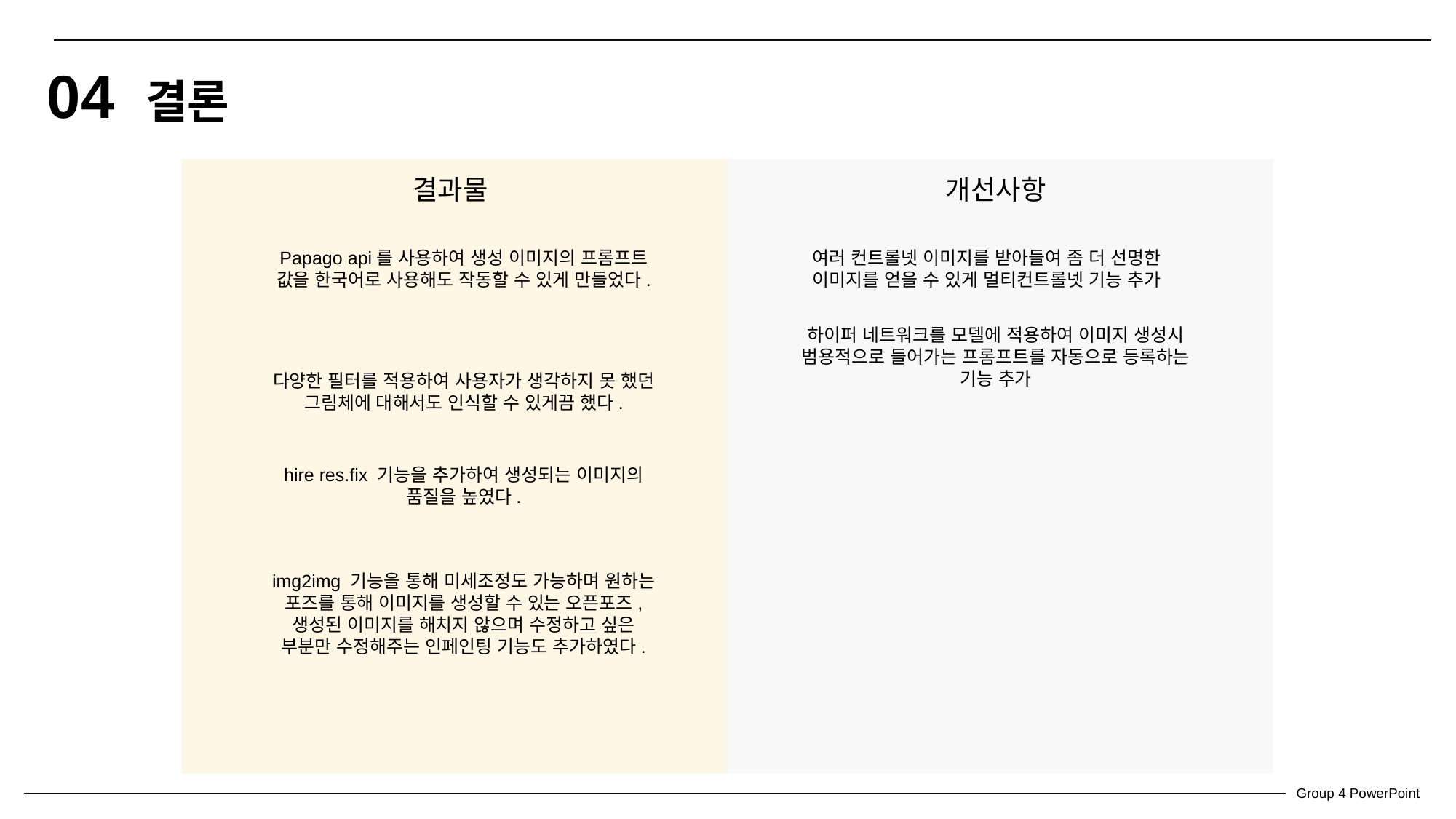

04 결론

결과물
개선사항
Image
List
Papago api를 사용하여 생성 이미지의 프롬프트 값을 한국어로 사용해도 작동할 수 있게 만들었다.

여러 컨트롤넷 이미지를 받아들여 좀 더 선명한 이미지를 얻을 수 있게 멀티컨트롤넷 기능 추가
하이퍼 네트워크를 모델에 적용하여 이미지 생성시 범용적으로 들어가는 프롬프트를 자동으로 등록하는 기능 추가
다양한 필터를 적용하여 사용자가 생각하지 못 했던 그림체에 대해서도 인식할 수 있게끔 했다.
hire res.fix 기능을 추가하여 생성되는 이미지의 품질을 높였다.
img2img 기능을 통해 미세조정도 가능하며 원하는 포즈를 통해 이미지를 생성할 수 있는 오픈포즈, 생성된 이미지를 해치지 않으며 수정하고 싶은 부분만 수정해주는 인페인팅 기능도 추가하였다.
Group 4 PowerPoint